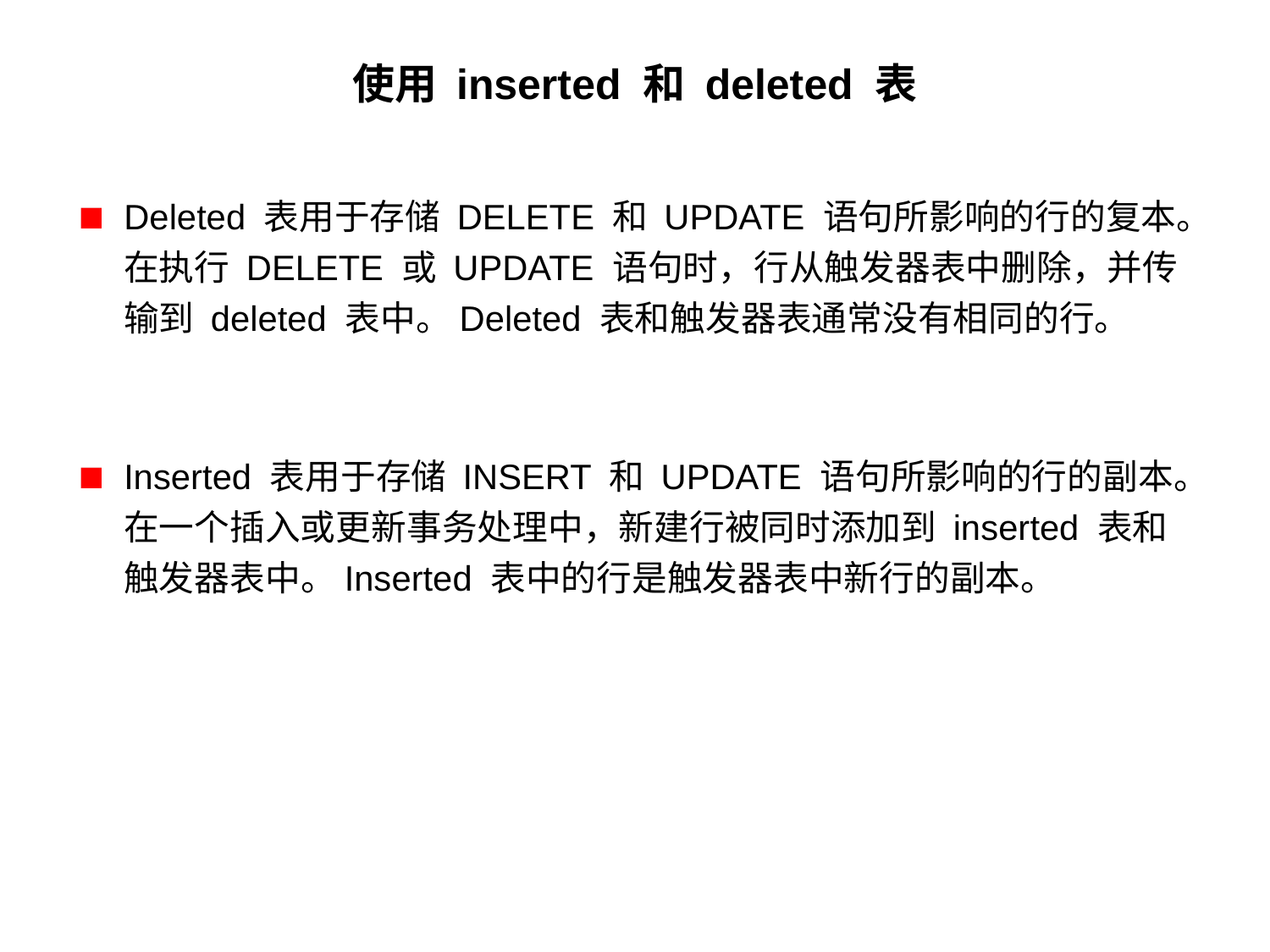

# 使用 inserted 和 deleted 表
Deleted 表用于存储 DELETE 和 UPDATE 语句所影响的行的复本。在执行 DELETE 或 UPDATE 语句时，行从触发器表中删除，并传输到 deleted 表中。Deleted 表和触发器表通常没有相同的行。

Inserted 表用于存储 INSERT 和 UPDATE 语句所影响的行的副本。在一个插入或更新事务处理中，新建行被同时添加到 inserted 表和触发器表中。Inserted 表中的行是触发器表中新行的副本。